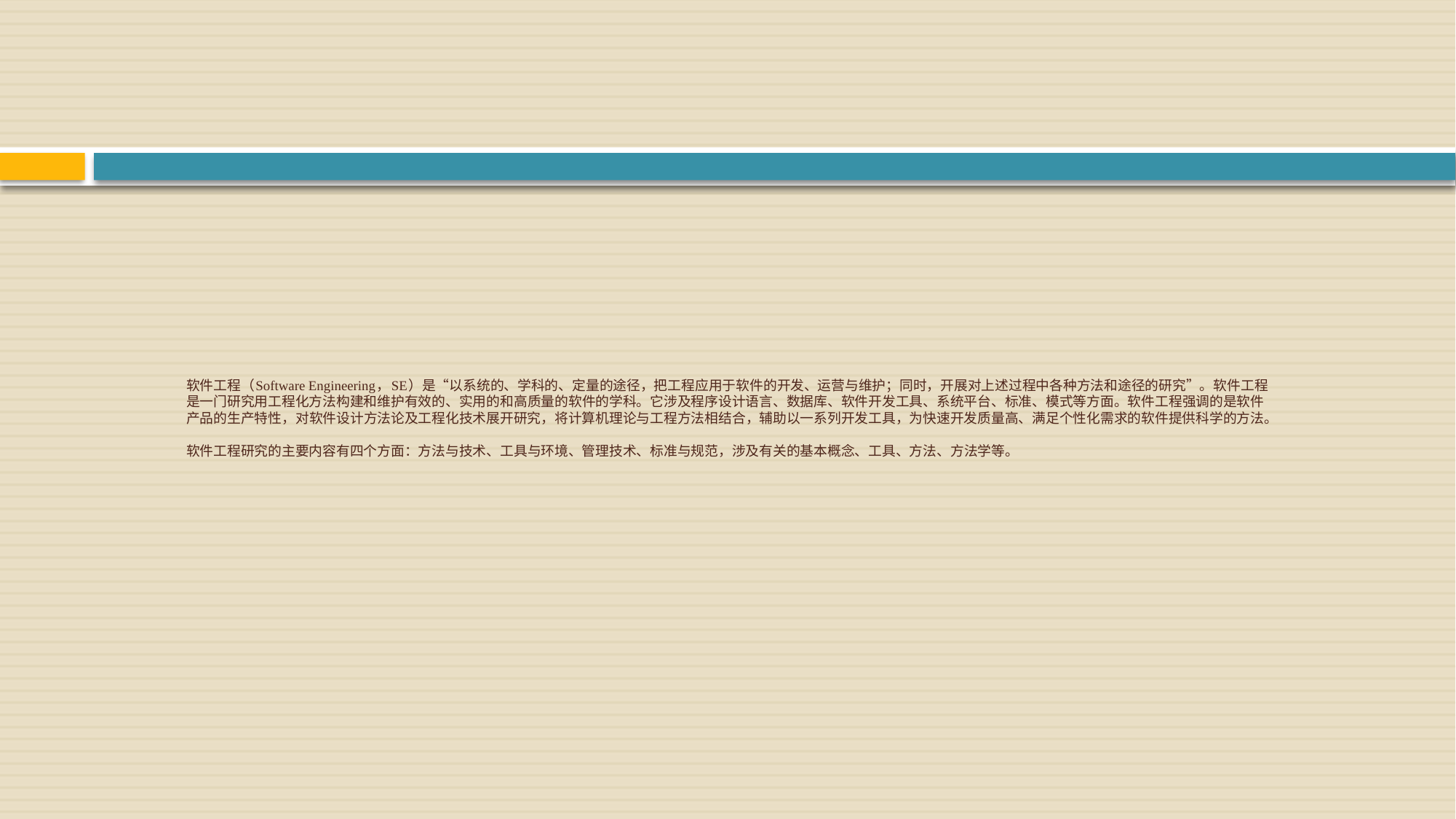

# 软件工程（Software Engineering，SE）是“以系统的、学科的、定量的途径，把工程应用于软件的开发、运营与维护；同时，开展对上述过程中各种方法和途径的研究”。软件工程是一门研究用工程化方法构建和维护有效的、实用的和高质量的软件的学科。它涉及程序设计语言、数据库、软件开发工具、系统平台、标准、模式等方面。软件工程强调的是软件产品的生产特性，对软件设计方法论及工程化技术展开研究，将计算机理论与工程方法相结合，辅助以一系列开发工具，为快速开发质量高、满足个性化需求的软件提供科学的方法。 软件工程研究的主要内容有四个方面：方法与技术、工具与环境、管理技术、标准与规范，涉及有关的基本概念、工具、方法、方法学等。